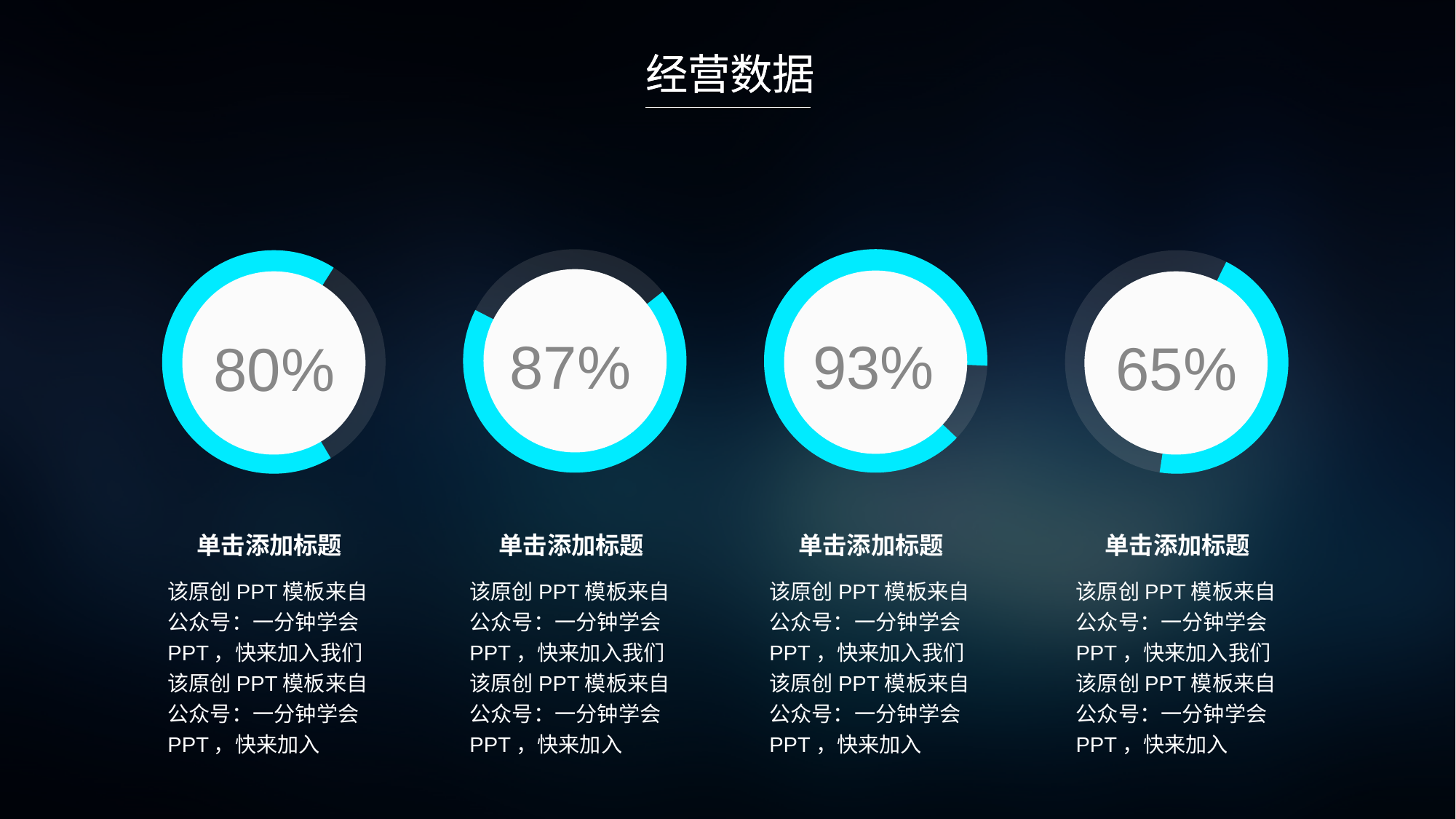

经营数据
经营数据

v

v

93%
87%
65%
80%
单击添加标题
该原创PPT模板来自公众号：一分钟学会PPT，快来加入我们该原创PPT模板来自公众号：一分钟学会PPT，快来加入
单击添加标题
该原创PPT模板来自公众号：一分钟学会PPT，快来加入我们该原创PPT模板来自公众号：一分钟学会PPT，快来加入
单击添加标题
该原创PPT模板来自公众号：一分钟学会PPT，快来加入我们该原创PPT模板来自公众号：一分钟学会PPT，快来加入
单击添加标题
该原创PPT模板来自公众号：一分钟学会PPT，快来加入我们该原创PPT模板来自公众号：一分钟学会PPT，快来加入